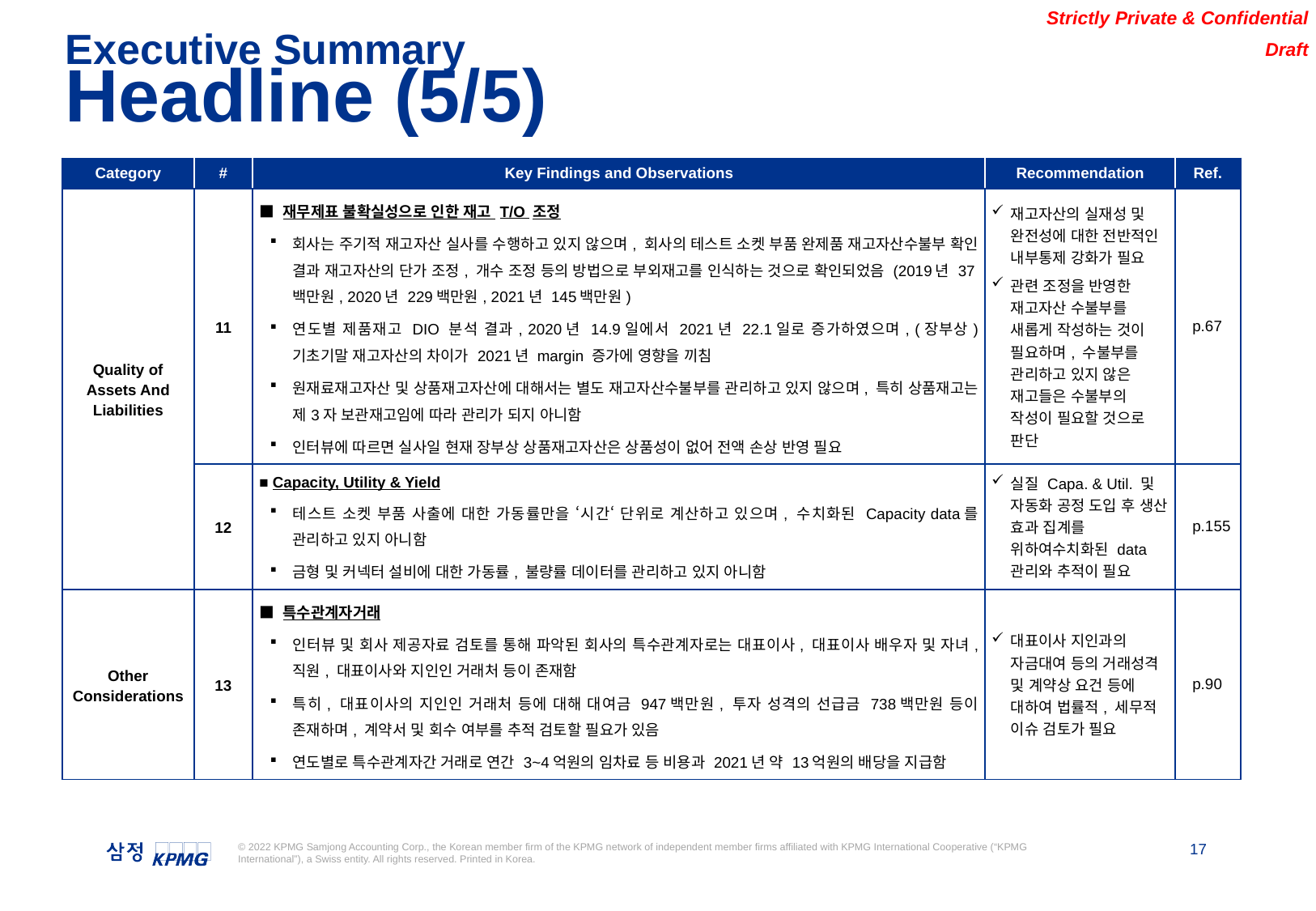

Executive Summary
Headline (5/5)
| Category | # | Key Findings and Observations | Recommendation | Ref. |
| --- | --- | --- | --- | --- |
| Quality of Assets And Liabilities | 11 | ■ 재무제표 불확실성으로 인한 재고 T/O 조정 회사는 주기적 재고자산 실사를 수행하고 있지 않으며, 회사의 테스트 소켓 부품 완제품 재고자산수불부 확인 결과 재고자산의 단가 조정, 개수 조정 등의 방법으로 부외재고를 인식하는 것으로 확인되었음 (2019년 37백만원, 2020년 229백만원, 2021년 145백만원) 연도별 제품재고 DIO 분석 결과, 2020년 14.9일에서 2021년 22.1일로 증가하였으며, (장부상) 기초기말 재고자산의 차이가 2021년 margin 증가에 영향을 끼침 원재료재고자산 및 상품재고자산에 대해서는 별도 재고자산수불부를 관리하고 있지 않으며, 특히 상품재고는 제3자 보관재고임에 따라 관리가 되지 아니함 인터뷰에 따르면 실사일 현재 장부상 상품재고자산은 상품성이 없어 전액 손상 반영 필요 | 재고자산의 실재성 및 완전성에 대한 전반적인 내부통제 강화가 필요 관련 조정을 반영한 재고자산 수불부를 새롭게 작성하는 것이 필요하며, 수불부를 관리하고 있지 않은 재고들은 수불부의 작성이 필요할 것으로 판단 | p.67 |
|  | 12 | ■ Capacity, Utility & Yield 테스트 소켓 부품 사출에 대한 가동률만을 ‘시간‘ 단위로 계산하고 있으며, 수치화된 Capacity data를 관리하고 있지 아니함 금형 및 커넥터 설비에 대한 가동률, 불량률 데이터를 관리하고 있지 아니함 | 실질 Capa. & Util. 및 자동화 공정 도입 후 생산 효과 집계를 위하여수치화된 data 관리와 추적이 필요 | p.155 |
| Other Considerations | 13 | ■ 특수관계자거래 인터뷰 및 회사 제공자료 검토를 통해 파악된 회사의 특수관계자로는 대표이사, 대표이사 배우자 및 자녀, 직원, 대표이사와 지인인 거래처 등이 존재함 특히, 대표이사의 지인인 거래처 등에 대해 대여금 947백만원, 투자 성격의 선급금 738백만원 등이 존재하며, 계약서 및 회수 여부를 추적 검토할 필요가 있음 연도별로 특수관계자간 거래로 연간 3~4억원의 임차료 등 비용과 2021년 약 13억원의 배당을 지급함 | 대표이사 지인과의 자금대여 등의 거래성격 및 계약상 요건 등에 대하여 법률적, 세무적 이슈 검토가 필요 | p.90 |